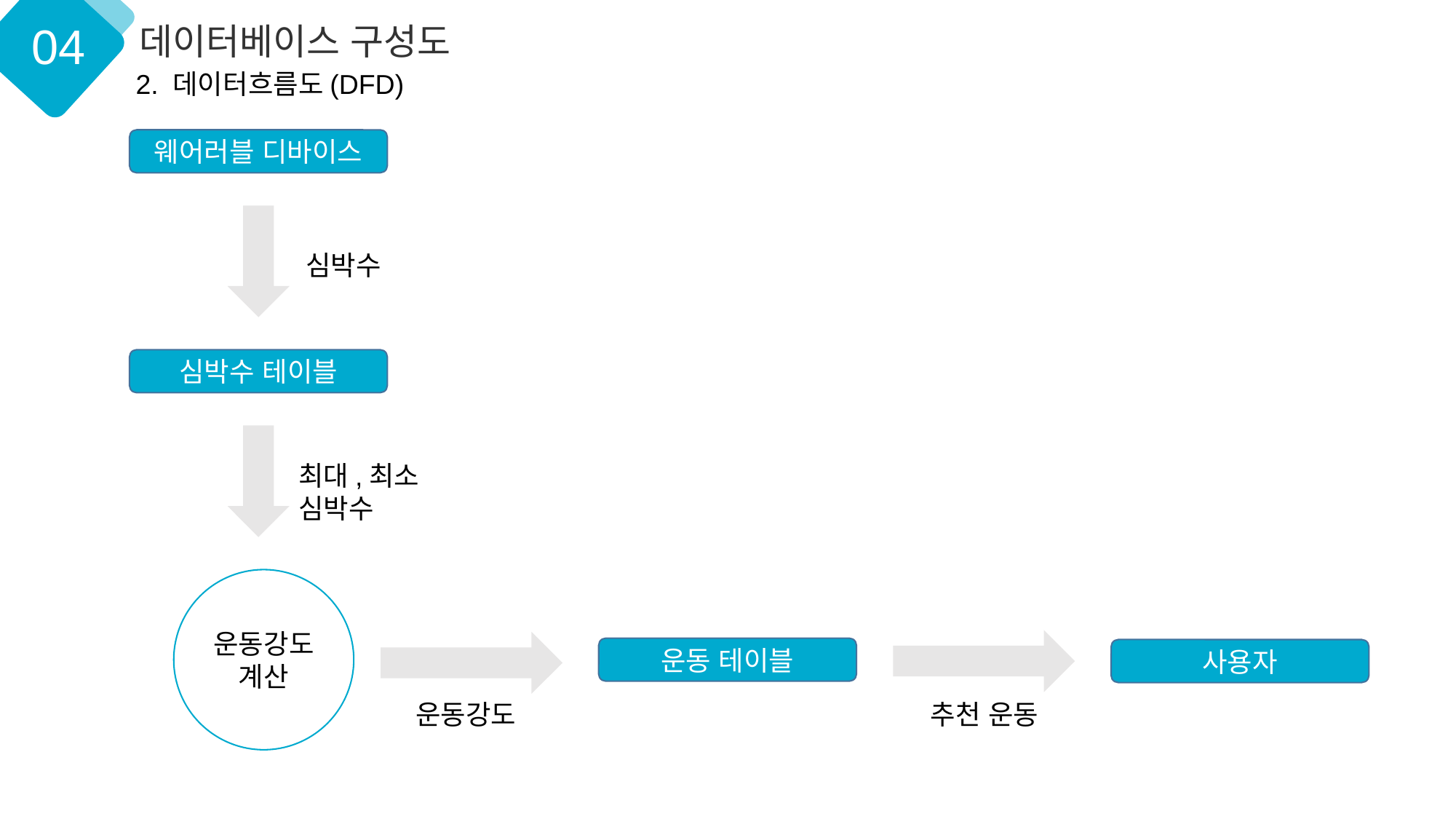

04
데이터베이스 구성도
2. 데이터흐름도(DFD)
웨어러블 디바이스

심박수
심박수 테이블

최대,최소 심박수
운동강도 계산

운동 테이블
사용자
운동강도
추천 운동